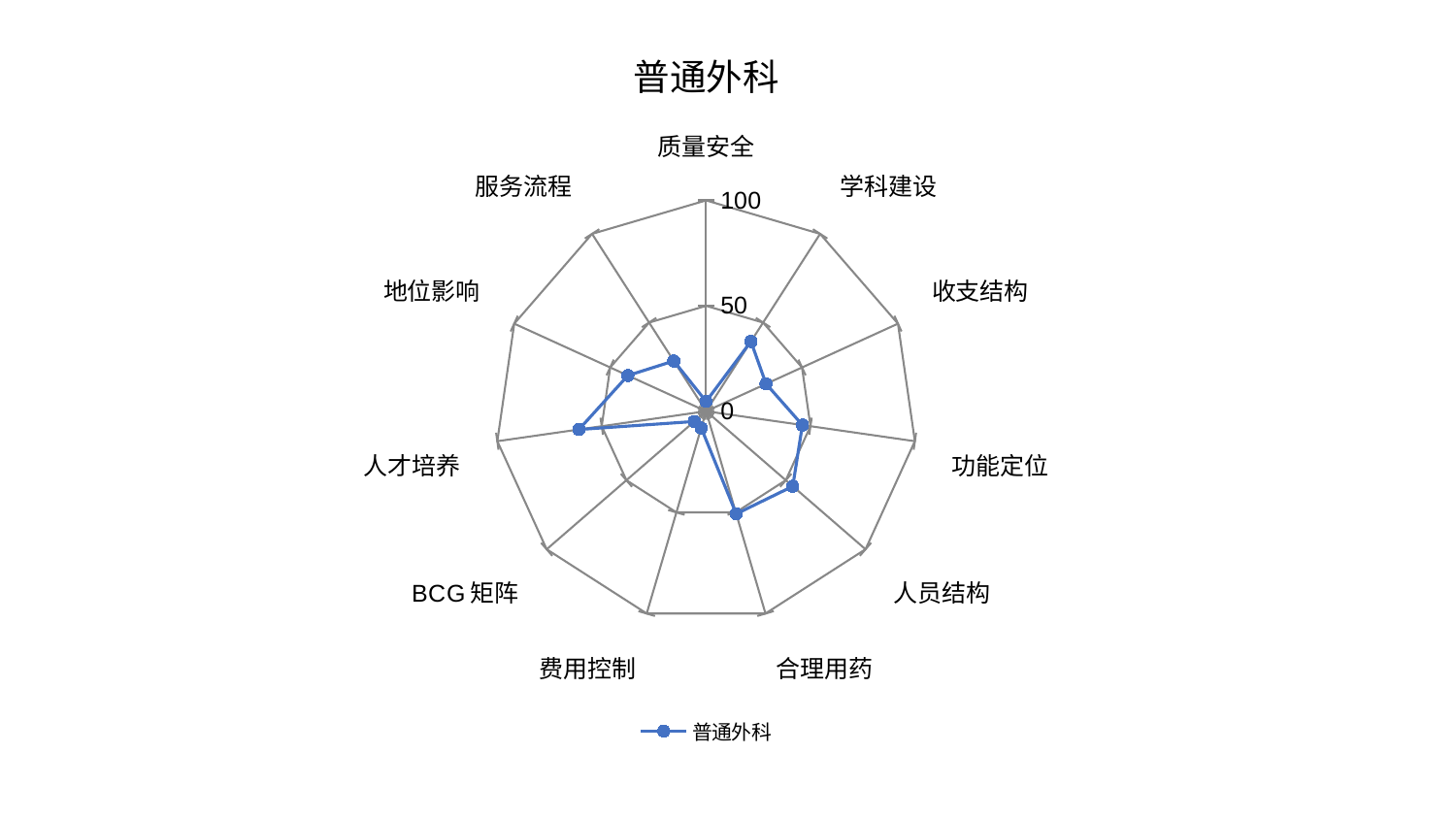

### Chart: 普通外科

| Category | 普通外科 |
|---|---|
| 质量安全 | 4.640787194268699 |
| 学科建设 | 39.335632441492905 |
| 收支结构 | 31.258120222165974 |
| 功能定位 | 46.14825295618241 |
| 人员结构 | 54.38468990036319 |
| 合理用药 | 50.738183429546154 |
| 费用控制 | 8.290587531230042 |
| BCG矩阵 | 7.437758588095189 |
| 人才培养 | 60.93069875161073 |
| 地位影响 | 40.799230657529336 |
| 服务流程 | 28.32859240888913 |
142